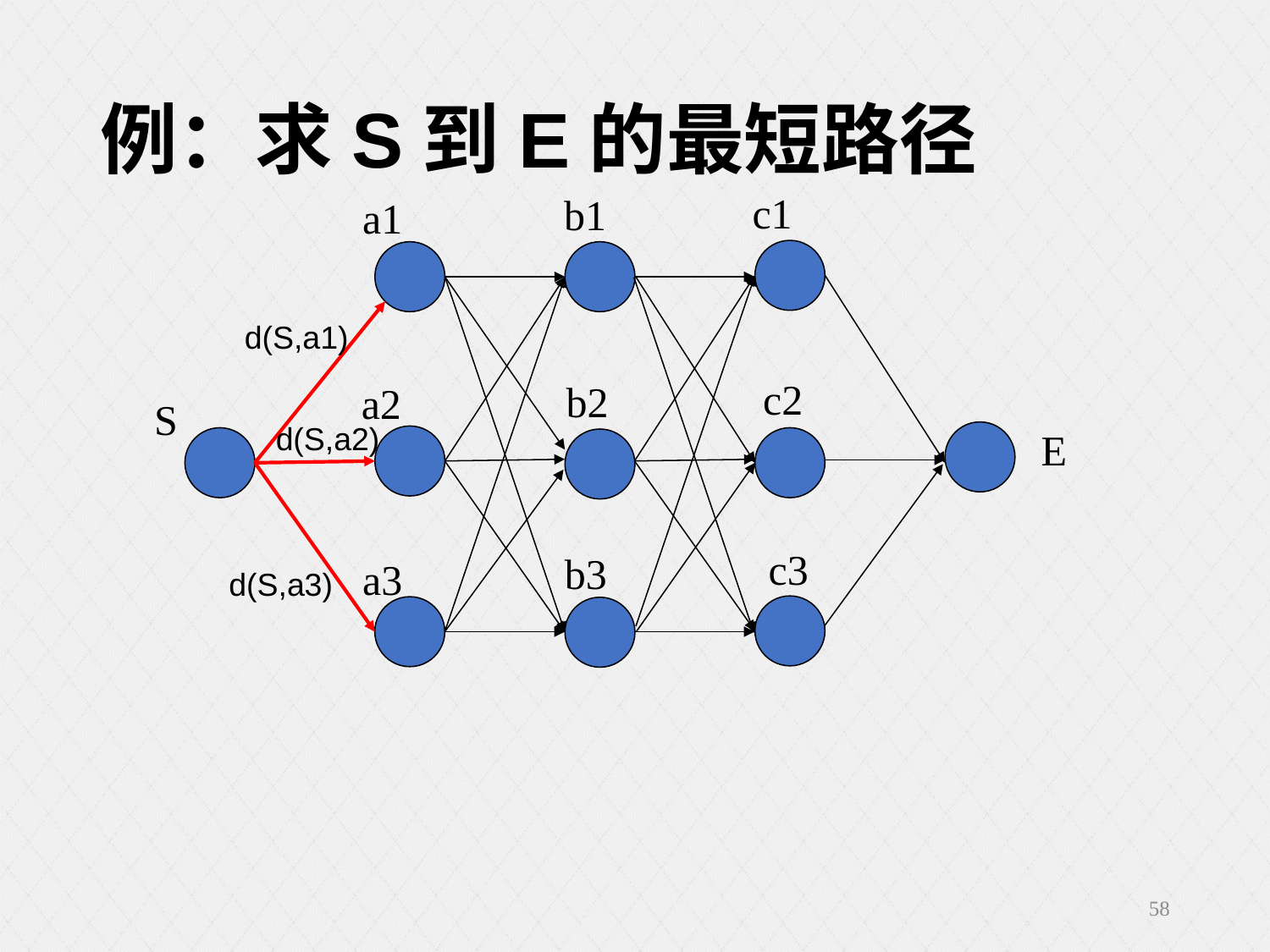

# 例：求S到E的最短路径
c1
b1
a1

d(S,a1)
c2
b2
a2
S
d(S,a2)
E

c3
b3
a3
d(S,a3)

58